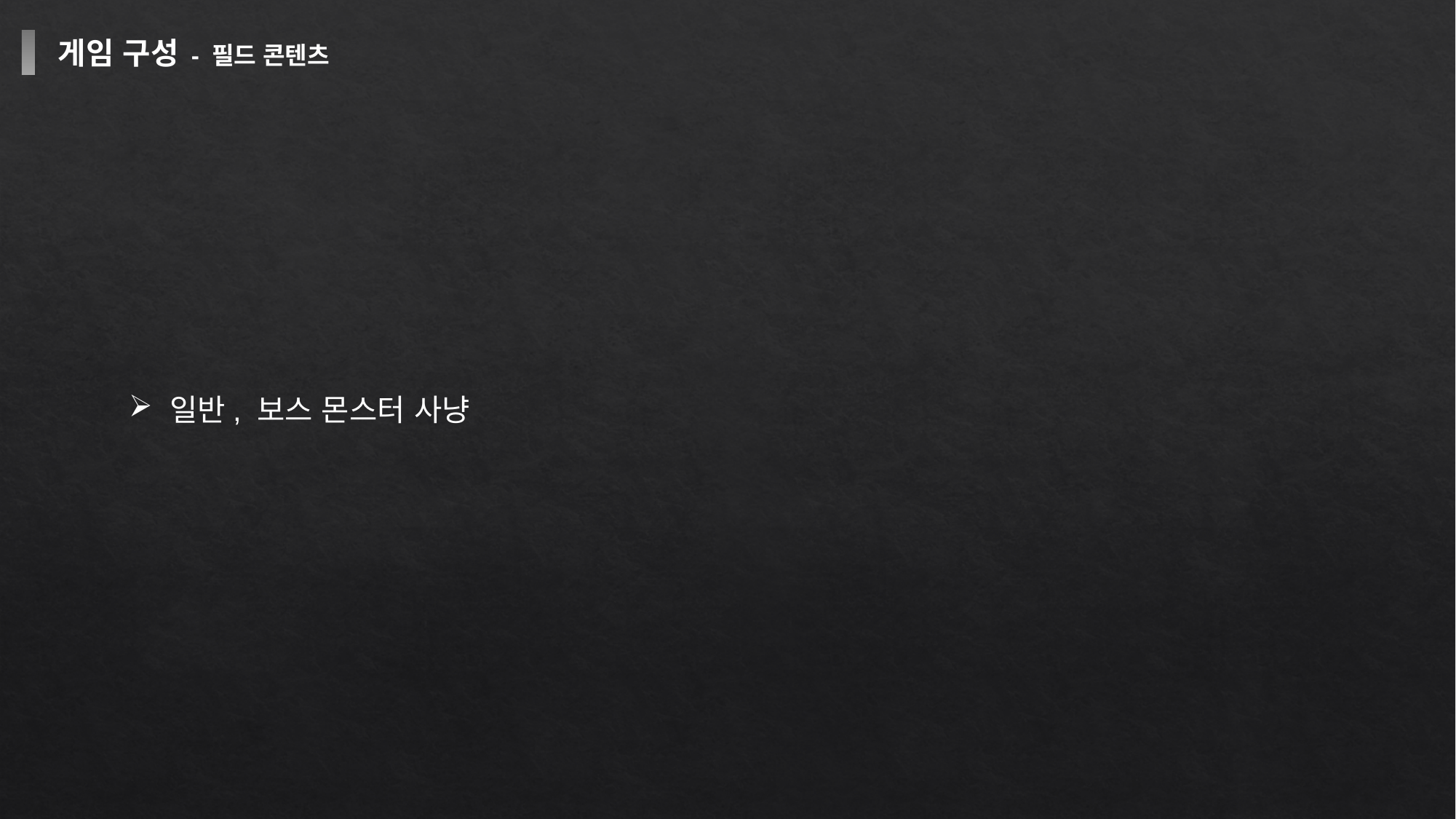

게임 구성 - 필드 콘텐츠

일반, 보스 몬스터 사냥